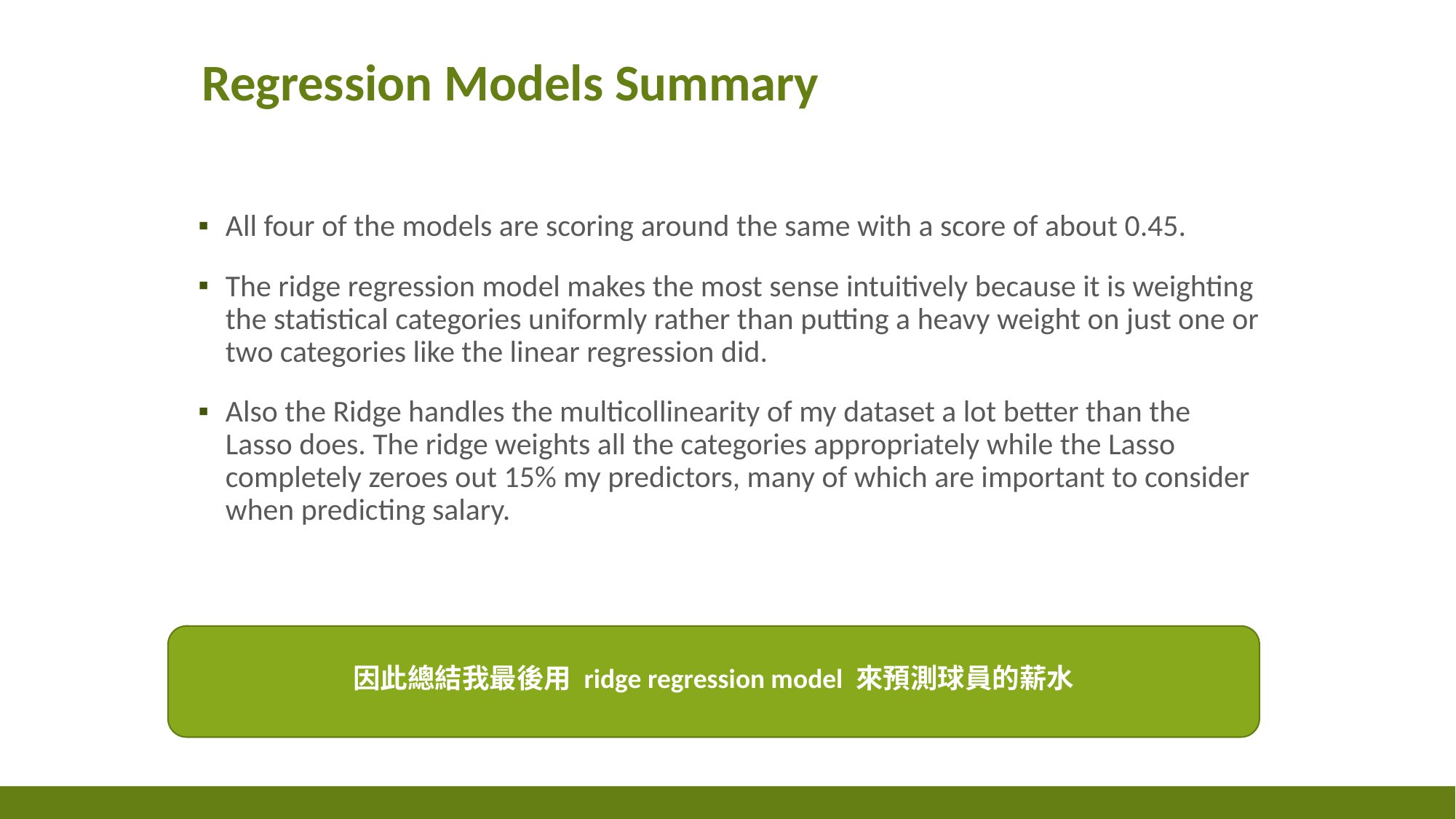

# Regression Models Summary
All four of the models are scoring around the same with a score of about 0.45.
The ridge regression model makes the most sense intuitively because it is weighting the statistical categories uniformly rather than putting a heavy weight on just one or two categories like the linear regression did.
Also the Ridge handles the multicollinearity of my dataset a lot better than the Lasso does. The ridge weights all the categories appropriately while the Lasso completely zeroes out 15% my predictors, many of which are important to consider when predicting salary.

因此總結我最後用 ridge regression model 來預測球員的薪水